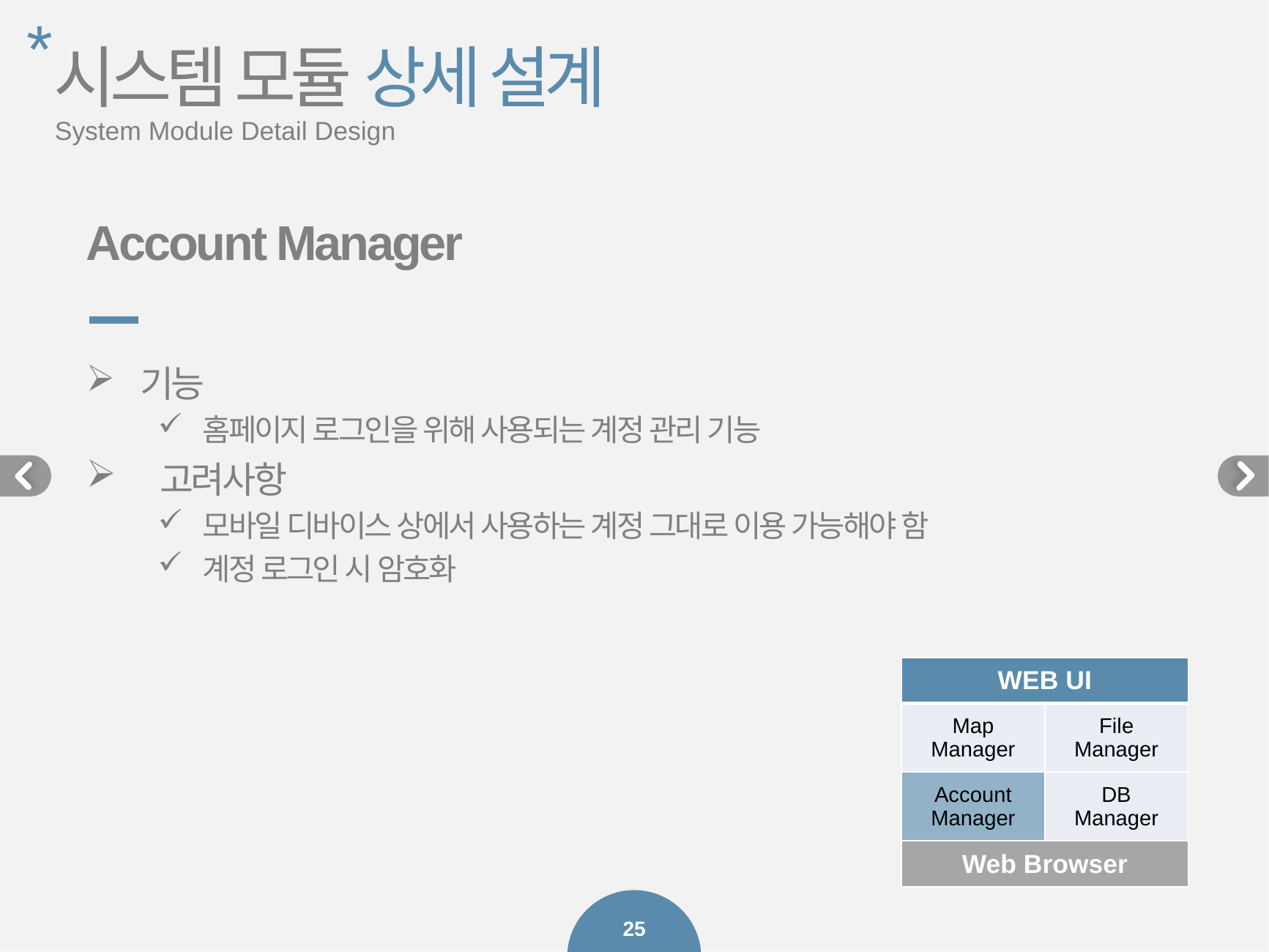

*
시스템 모듈 상세 설계
System Module Detail Design
Account Manager
기능
홈페이지 로그인을 위해 사용되는 계정 관리 기능
 고려사항
모바일 디바이스 상에서 사용하는 계정 그대로 이용 가능해야 함
계정 로그인 시 암호화

| WEB UI |  |
| --- | --- |
| Map Manager | File Manager |
| Account Manager | DB Manager |
| Web Browser |  |